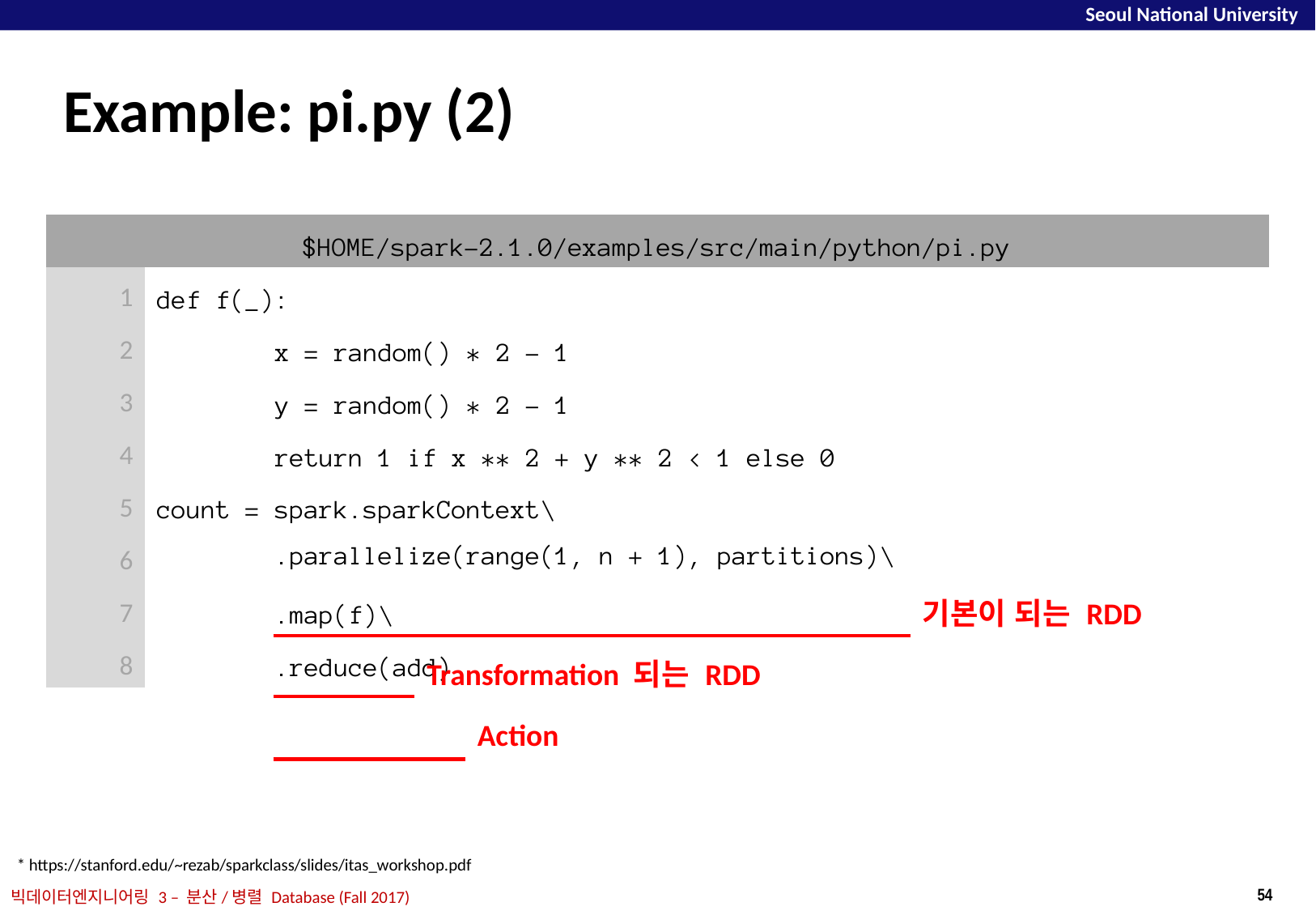

# Example: pi.py (2)

| $HOME/spark-2.1.0/examples/src/main/python/pi.py |  |
| --- | --- |
| 1 | def f(\_): |
| 2 | x = random() \* 2 - 1 |
| 3 | y = random() \* 2 - 1 |
| 4 | return 1 if x \*\* 2 + y \*\* 2 < 1 else 0 |
| 5 | count = spark.sparkContext\ |
| 6 | .parallelize(range(1, n + 1), partitions)\ |
| 7 | .map(f)\ |
| 8 | .reduce(add) |
기본이 되는 RDD
Transformation 되는 RDD
Action
* https://stanford.edu/~rezab/sparkclass/slides/itas_workshop.pdf